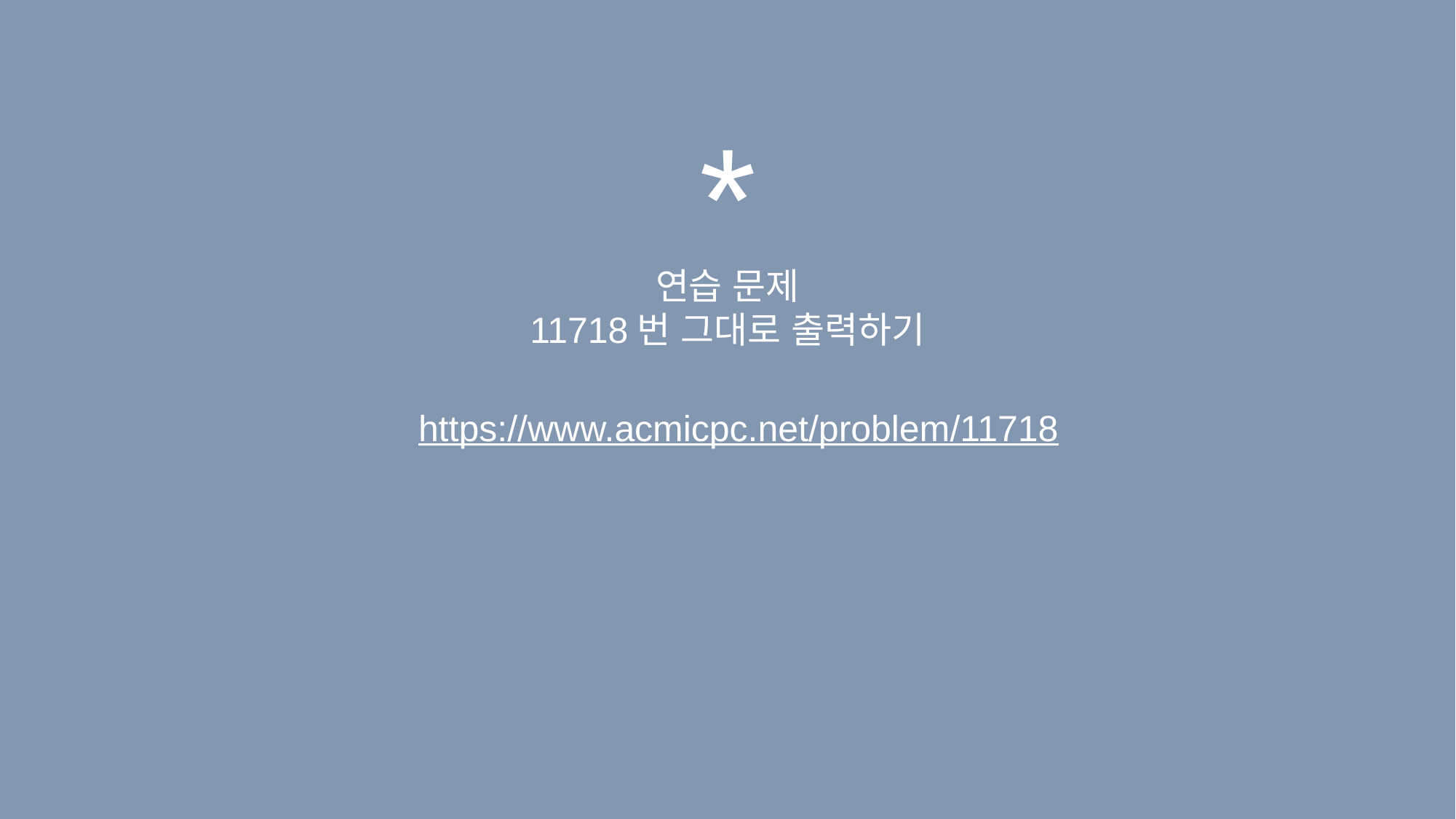

*
연습 문제
11718번 그대로 출력하기

https://www.acmicpc.net/problem/11718